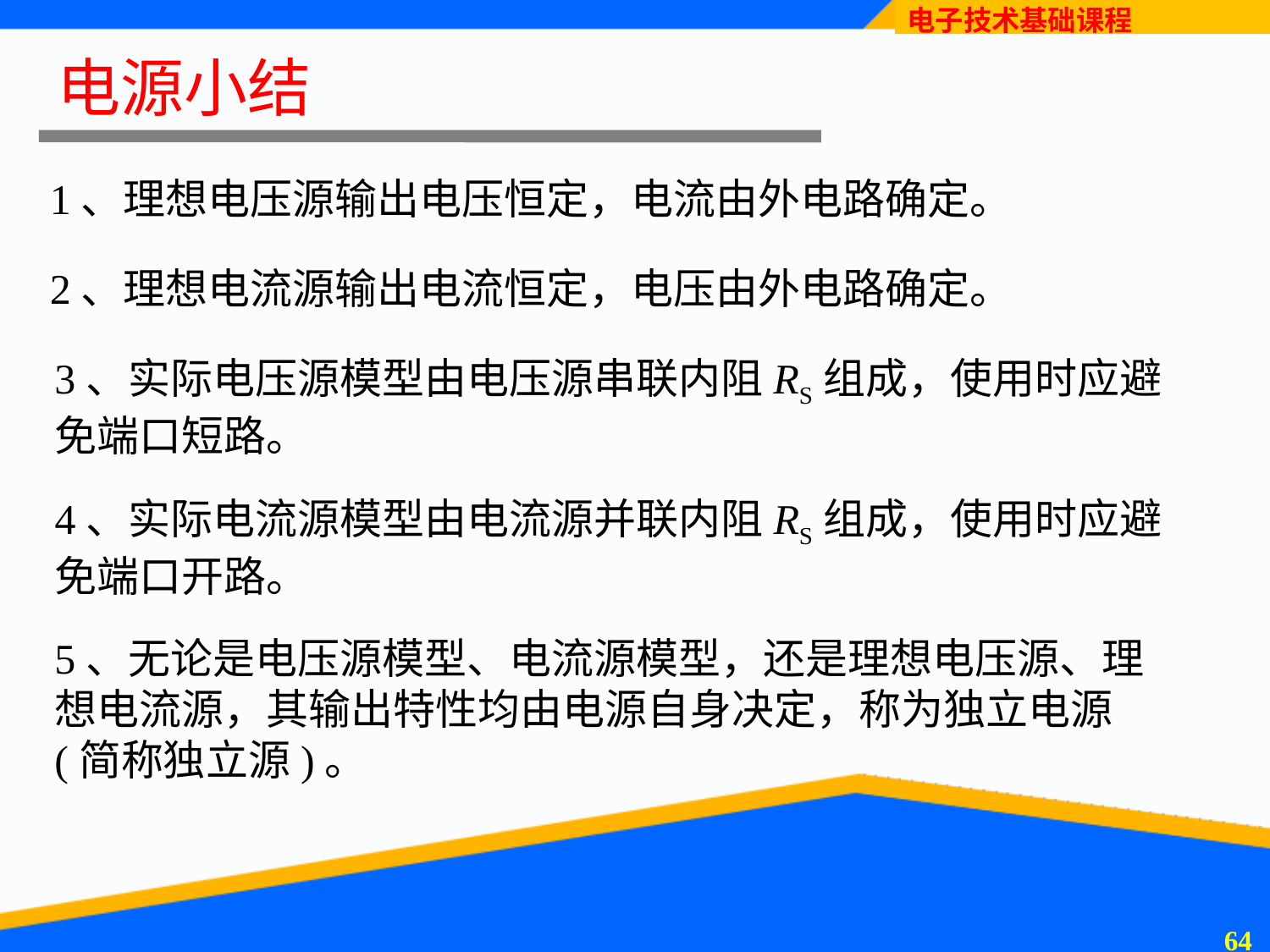

电源小结
1、理想电压源输出电压恒定，电流由外电路确定。
2、理想电流源输出电流恒定，电压由外电路确定。
3、实际电压源模型由电压源串联内阻RS组成，使用时应避免端口短路。
4、实际电流源模型由电流源并联内阻RS组成，使用时应避免端口开路。
5、无论是电压源模型、电流源模型，还是理想电压源、理想电流源，其输出特性均由电源自身决定，称为独立电源(简称独立源)。
64